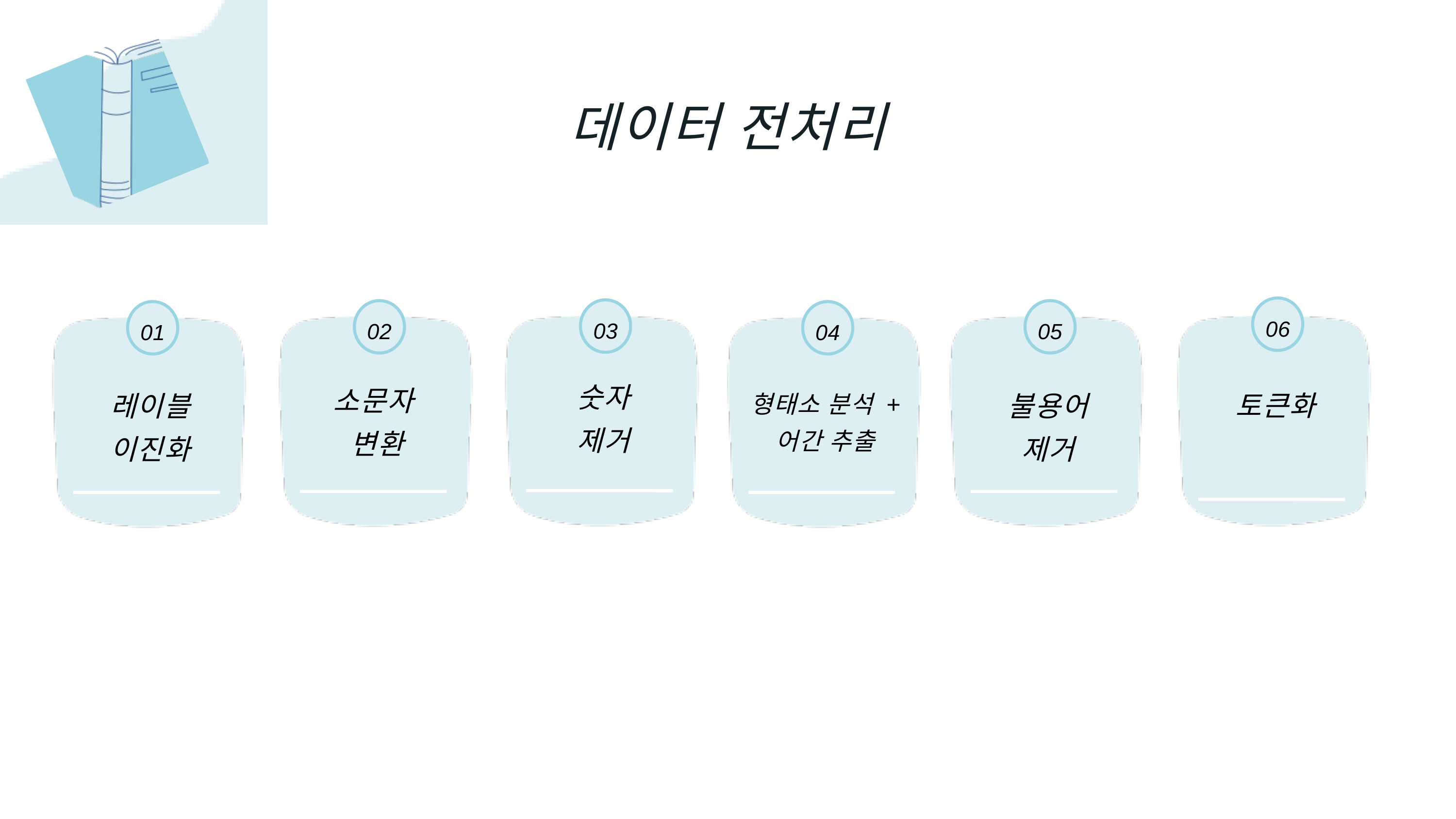

데이터 전처리

06

03

02

05

01

04

숫자
제거
소문자
변환
토큰화
레이블
이진화
불용어
제거
형태소 분석 +
어간 추출